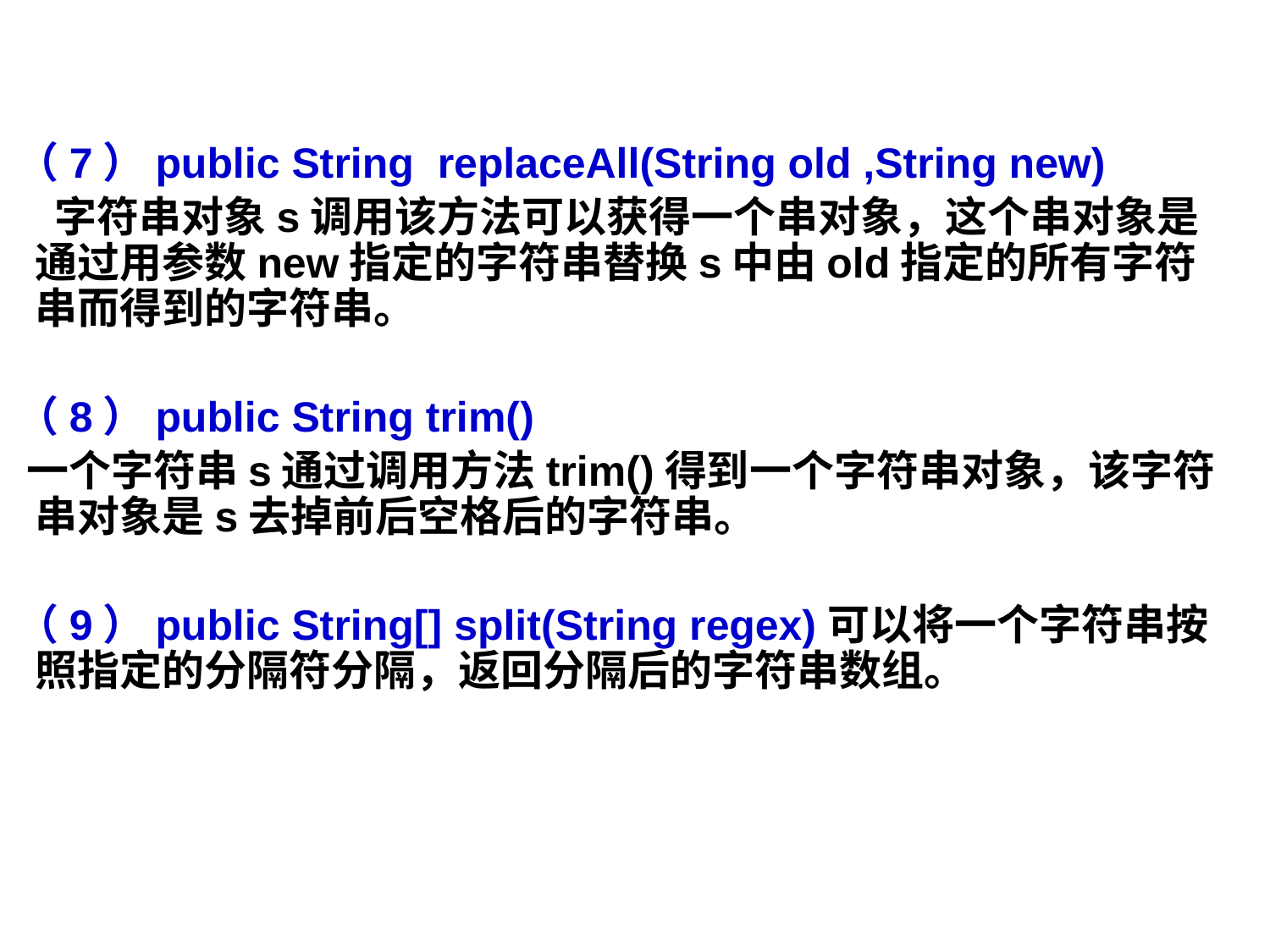

（7）public String  replaceAll(String old ,String new)
      字符串对象s调用该方法可以获得一个串对象，这个串对象是通过用参数new指定的字符串替换s中由old指定的所有字符串而得到的字符串。

  （8）public String trim()
   一个字符串s通过调用方法trim()得到一个字符串对象，该字符串对象是s去掉前后空格后的字符串。

  （9）public String[] split(String regex)可以将一个字符串按照指定的分隔符分隔，返回分隔后的字符串数组。